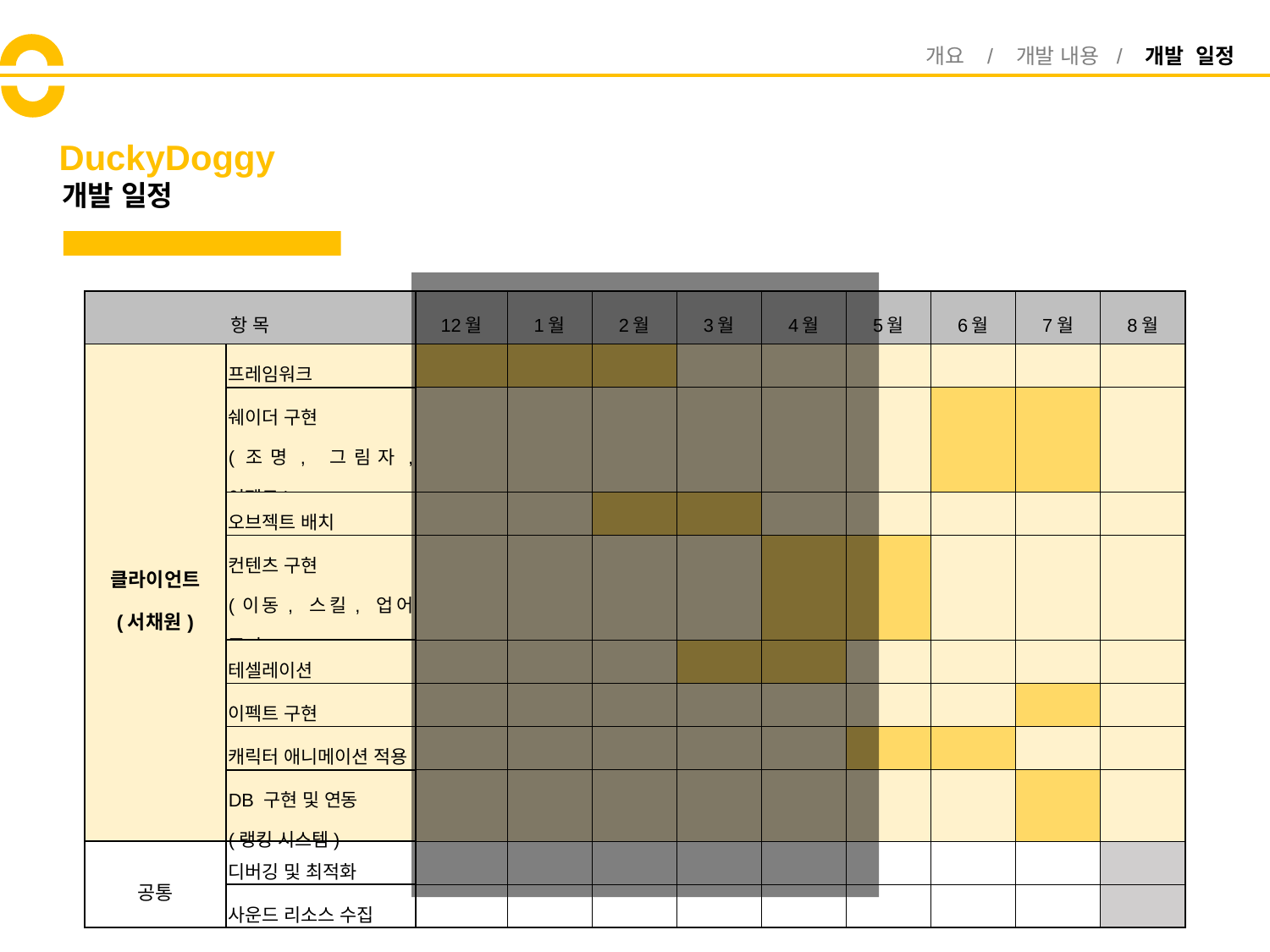

개요   /   개발 내용  /   개발  일정

# DuckyDoggy
개발 일정

| 항 목 |  | 12월 | 1월 | 2월 | 3월 | 4월 | 5월 | 6월 | 7월 | 8월 |
| --- | --- | --- | --- | --- | --- | --- | --- | --- | --- | --- |
| 클라이언트 (서채원) | 프레임워크 |  |  |  |  |  |  |  |  |  |
|  | 쉐이더 구현 (조명, 그림자, 이펙트) |  |  |  |  |  |  |  |  |  |
|  | 오브젝트 배치 |  |  |  |  |  |  |  |  |  |
|  | 컨텐츠 구현 (이동, 스킬, 업어 주기) |  |  |  |  |  |  |  |  |  |
|  | 테셀레이션 |  |  |  |  |  |  |  |  |  |
|  | 이펙트 구현 |  |  |  |  |  |  |  |  |  |
|  | 캐릭터 애니메이션 적용 |  |  |  |  |  |  |  |  |  |
|  | DB 구현 및 연동 (랭킹 시스템) |  |  |  |  |  |  |  |  |  |
| 공통 | 디버깅 및 최적화 |  |  |  |  |  |  |  |  |  |
|  | 사운드 리소스 수집 |  |  |  |  |  |  |  |  |  |
11